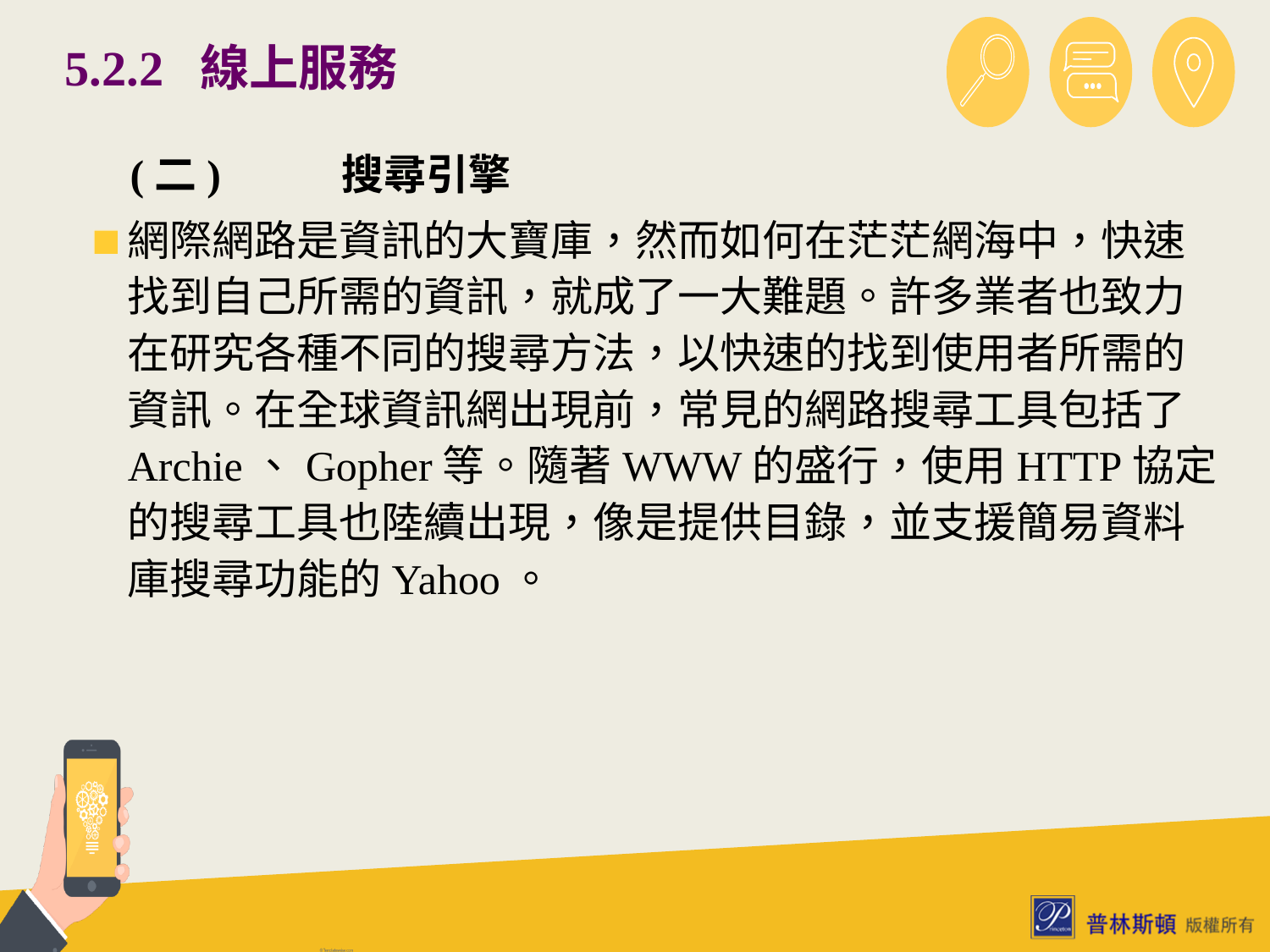

# 5.2.2  線上服務
    (二)	搜尋引擎
網際網路是資訊的大寶庫，然而如何在茫茫網海中，快速找到自己所需的資訊，就成了一大難題。許多業者也致力在研究各種不同的搜尋方法，以快速的找到使用者所需的資訊。在全球資訊網出現前，常見的網路搜尋工具包括了Archie、Gopher等。隨著WWW的盛行，使用HTTP協定的搜尋工具也陸續出現，像是提供目錄，並支援簡易資料庫搜尋功能的Yahoo。